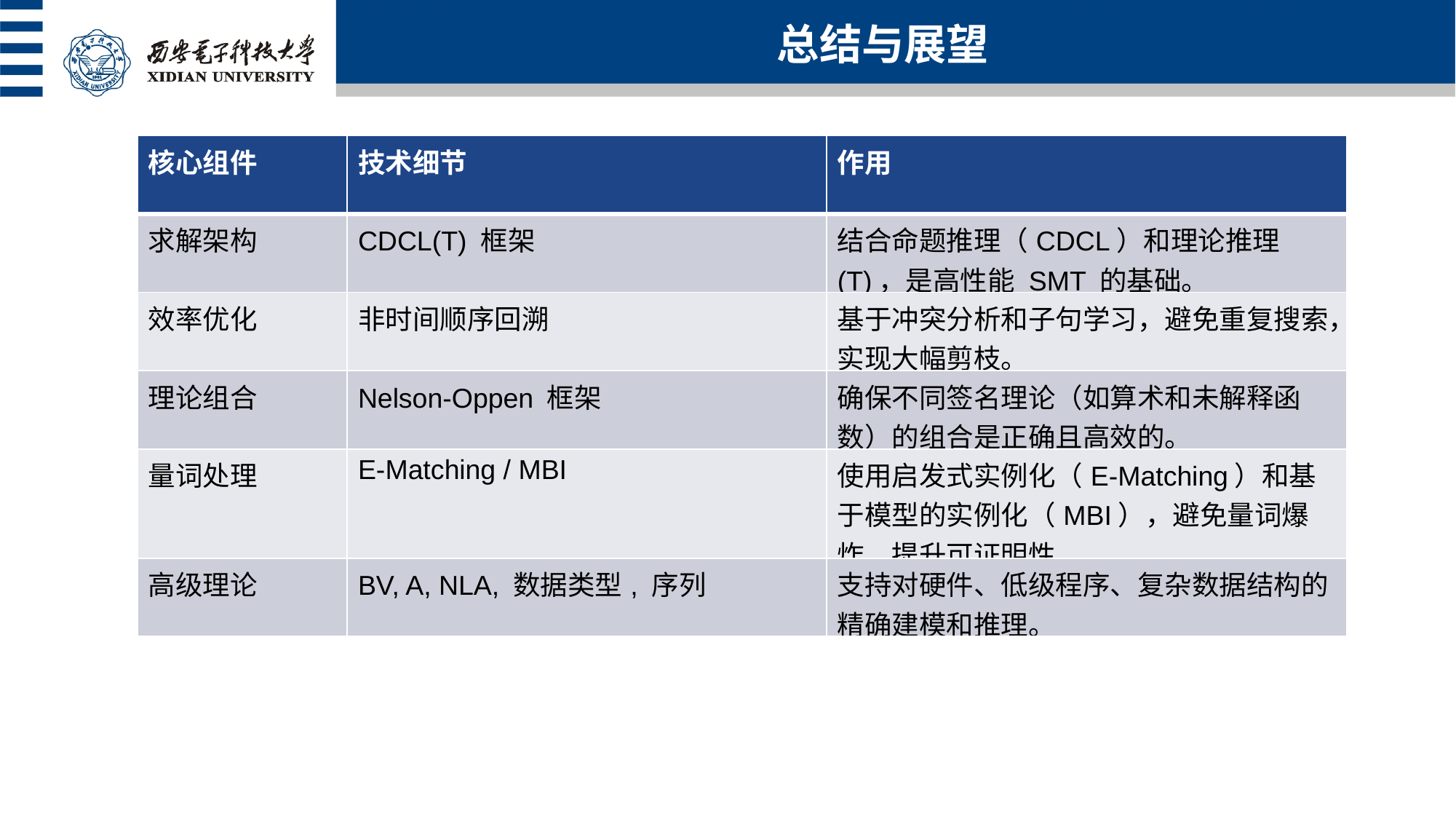

总结与展望

| 核心组件 | 技术细节 | 作用 |
| --- | --- | --- |
| 求解架构 | CDCL(T) 框架 | 结合命题推理（CDCL）和理论推理 (T)，是高性能 SMT 的基础。 |
| 效率优化 | 非时间顺序回溯 | 基于冲突分析和子句学习，避免重复搜索，实现大幅剪枝。 |
| 理论组合 | Nelson-Oppen 框架 | 确保不同签名理论（如算术和未解释函数）的组合是正确且高效的。 |
| 量词处理 | E-Matching / MBI | 使用启发式实例化（E-Matching）和基于模型的实例化（MBI），避免量词爆炸，提升可证明性。 |
| 高级理论 | BV, A, NLA, 数据类型, 序列 | 支持对硬件、低级程序、复杂数据结构的精确建模和推理。 |